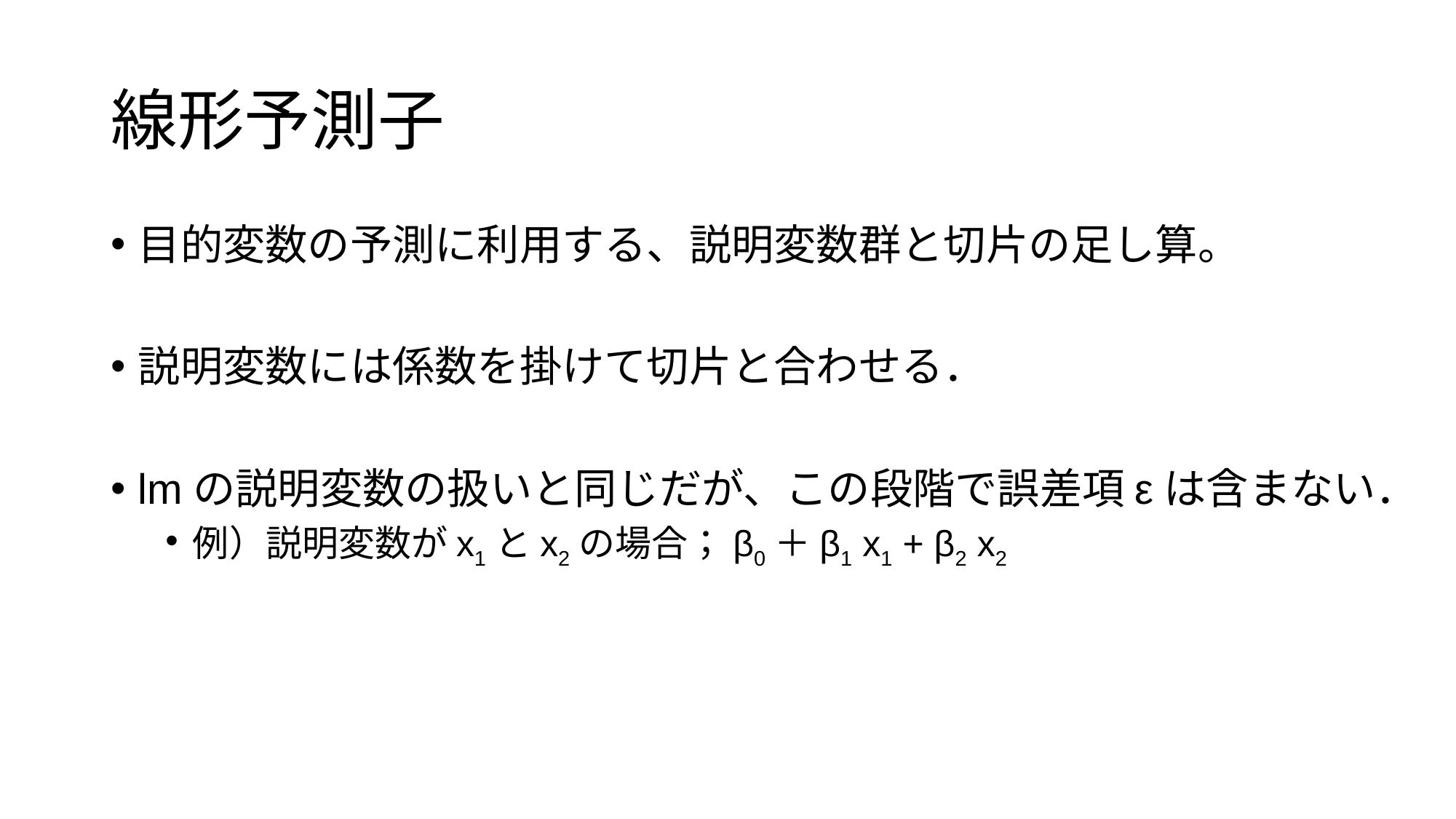

# 線形予測子
目的変数の予測に利用する、説明変数群と切片の足し算。

説明変数には係数を掛けて切片と合わせる．

lmの説明変数の扱いと同じだが、この段階で誤差項εは含まない．
例）説明変数がx1とx2の場合；β0＋β1 x1 + β2 x2